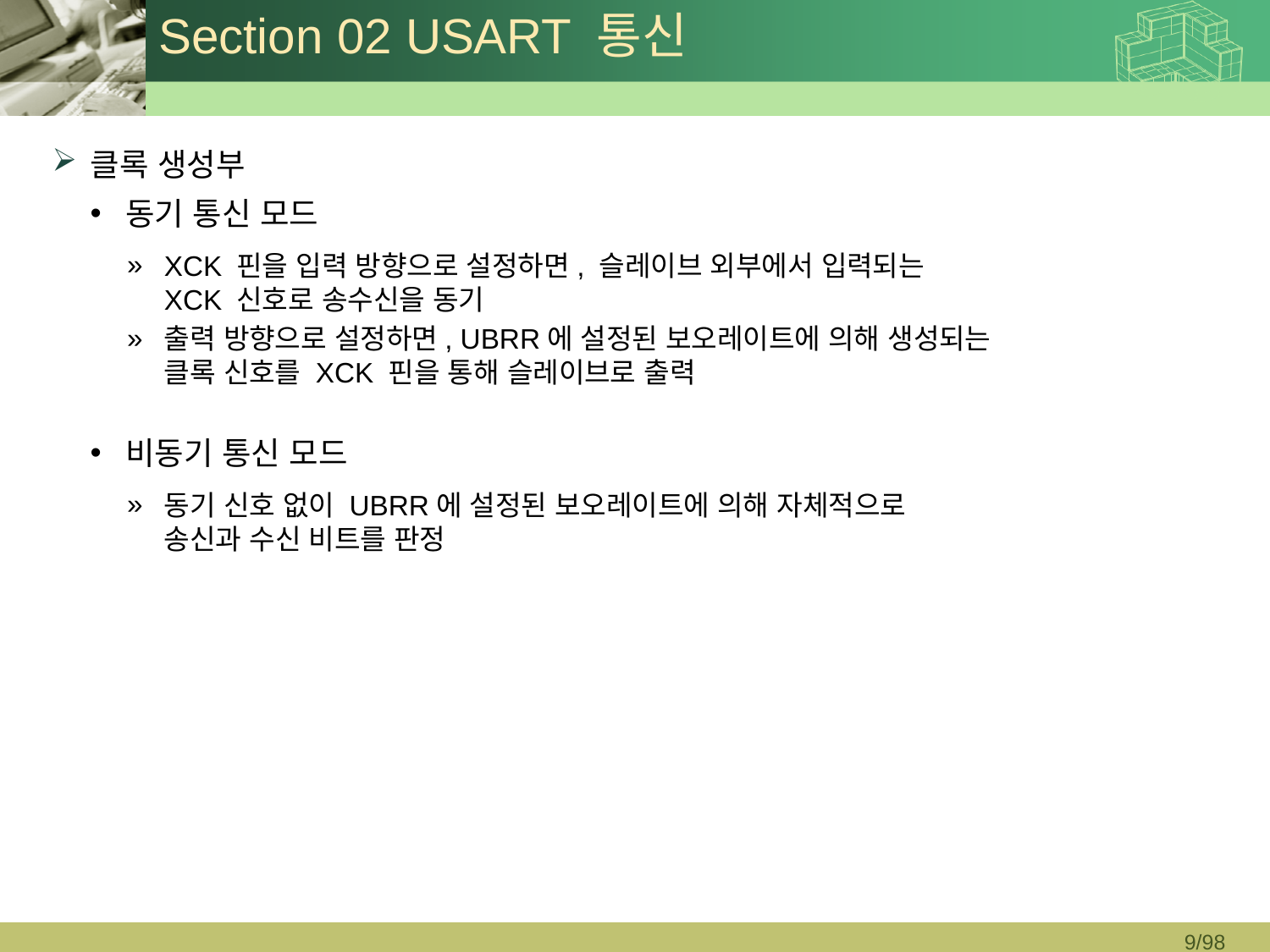

# Section 02 USART 통신
클록 생성부
동기 통신 모드
XCK 핀을 입력 방향으로 설정하면, 슬레이브 외부에서 입력되는
XCK 신호로 송수신을 동기
출력 방향으로 설정하면, UBRR에 설정된 보오레이트에 의해 생성되는
클록 신호를 XCK 핀을 통해 슬레이브로 출력

비동기 통신 모드
동기 신호 없이 UBRR에 설정된 보오레이트에 의해 자체적으로
송신과 수신 비트를 판정